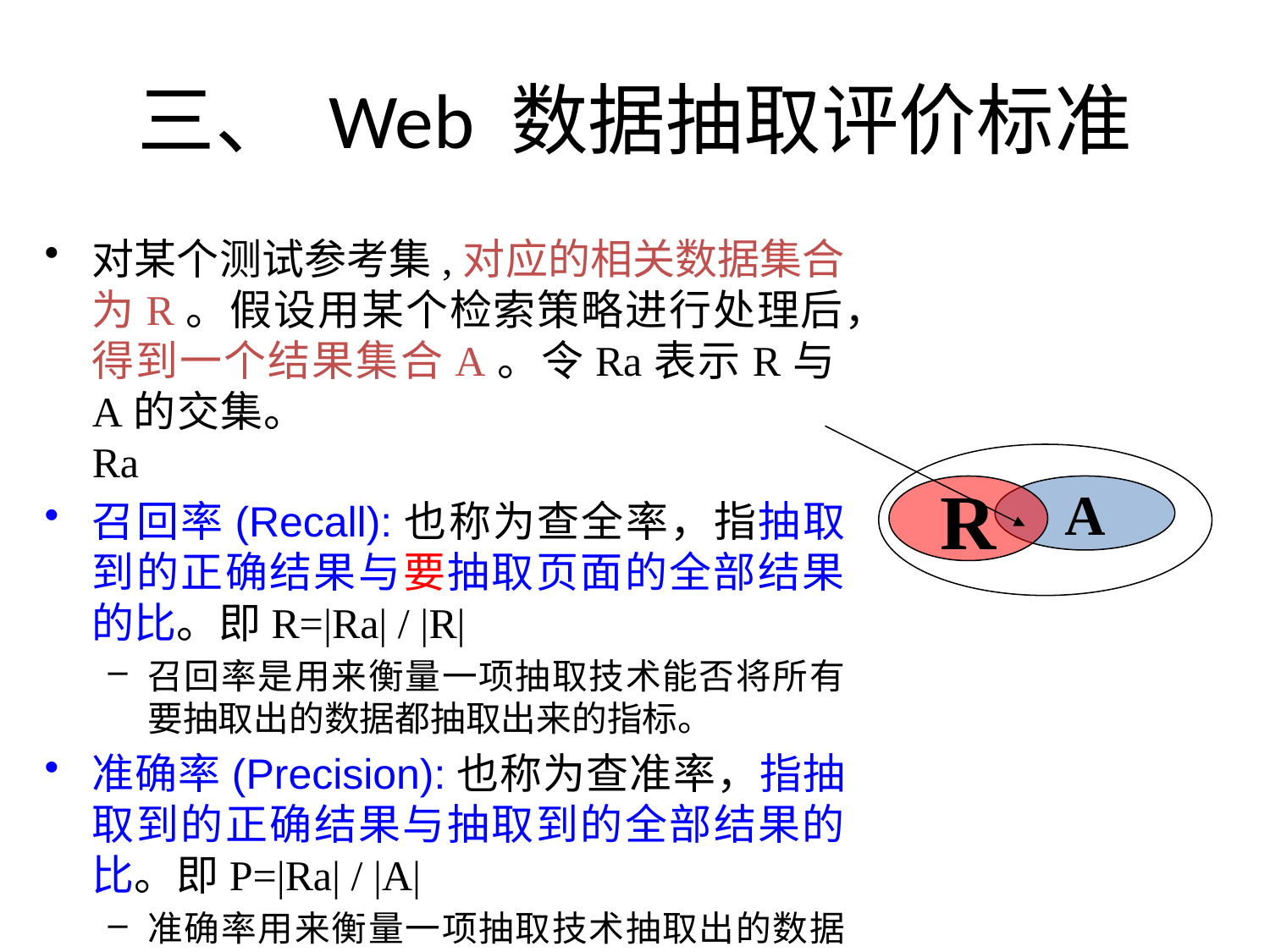

# 三、 Web 数据抽取评价标准

对某个测试参考集,对应的相关数据集合为R。假设用某个检索策略进行处理后，得到一个结果集合A。令Ra表示R与A的交集。                                                    Ra
召回率(Recall):也称为查全率，指抽取到的正确结果与要抽取页面的全部结果的比。即R=|Ra| / |R|
召回率是用来衡量一项抽取技术能否将所有要抽取出的数据都抽取出来的指标。
准确率(Precision):也称为查准率，指抽取到的正确结果与抽取到的全部结果的比。即P=|Ra| / |A|
准确率用来衡量一项抽取技术抽取出的数据是否符合预期指标。

R
A